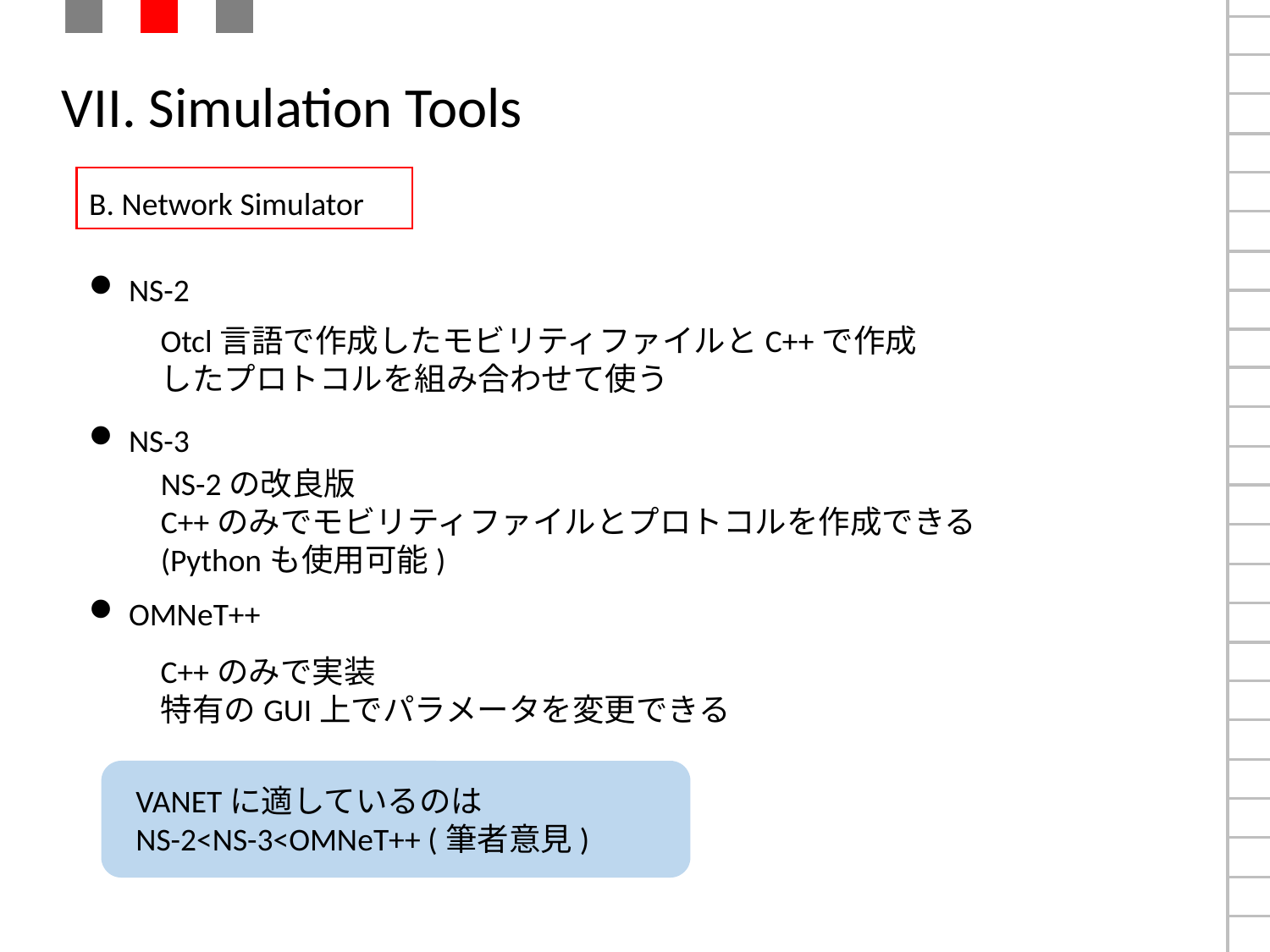

# VII. Simulation Tools

B. Network Simulator
NS-2
Otcl言語で作成したモビリティファイルとC++で作成したプロトコルを組み合わせて使う
NS-3
NS-2の改良版
C++のみでモビリティファイルとプロトコルを作成できる
(Pythonも使用可能)
OMNeT++
C++のみで実装
特有のGUI上でパラメータを変更できる

VANETに適しているのは
NS-2<NS-3<OMNeT++ (筆者意見)